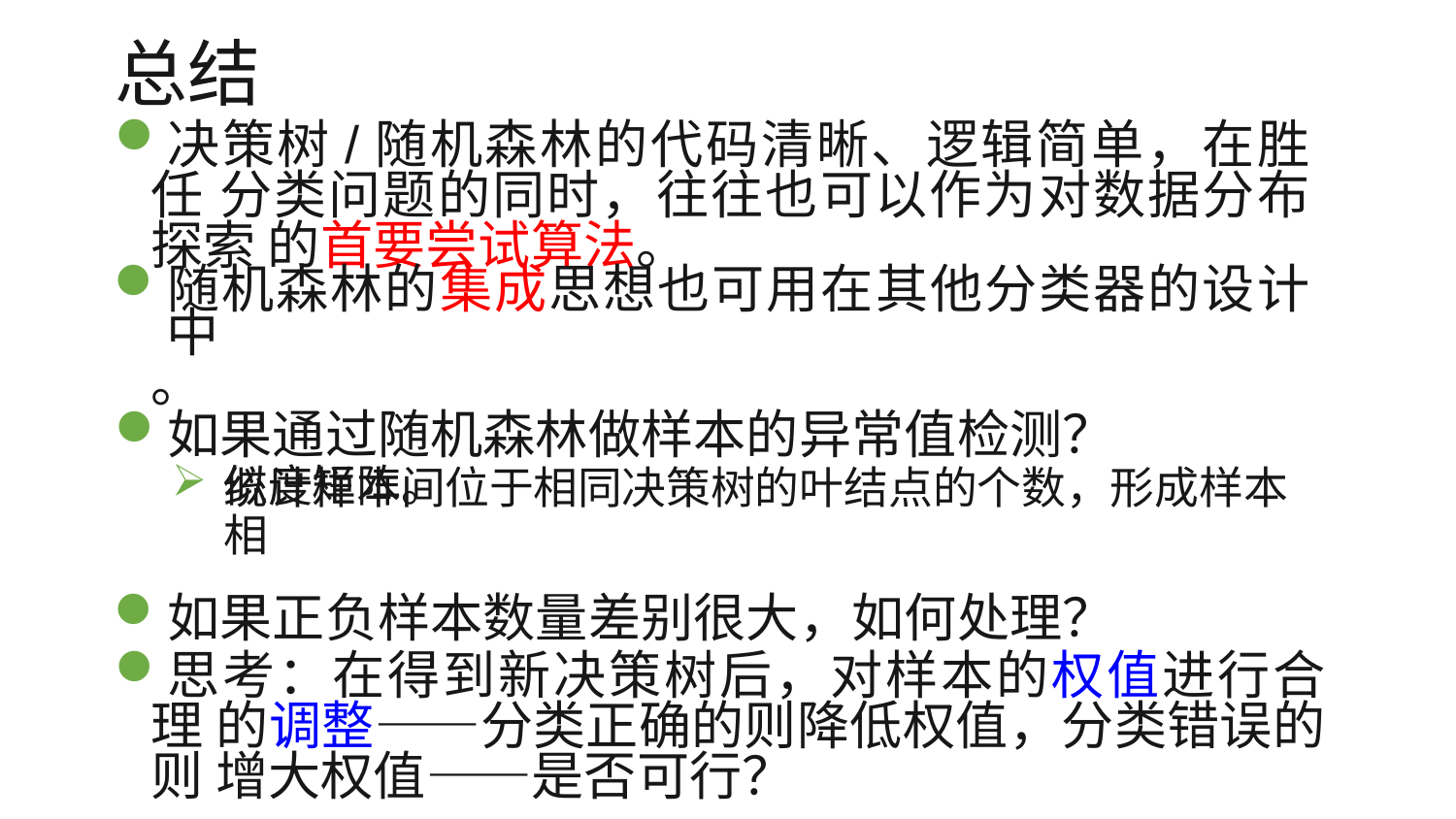

# 总结
决策树/随机森林的代码清晰、逻辑简单，在胜任 分类问题的同时，往往也可以作为对数据分布探索 的首要尝试算法。
随机森林的集成思想也可用在其他分类器的设计中
。
如果通过随机森林做样本的异常值检测？
统计样本间位于相同决策树的叶结点的个数，形成样本相
如果正负样本数量差别很大，如何处理？
思考：在得到新决策树后，对样本的权值进行合理 的调整——分类正确的则降低权值，分类错误的则 增大权值——是否可行？
似度矩阵。